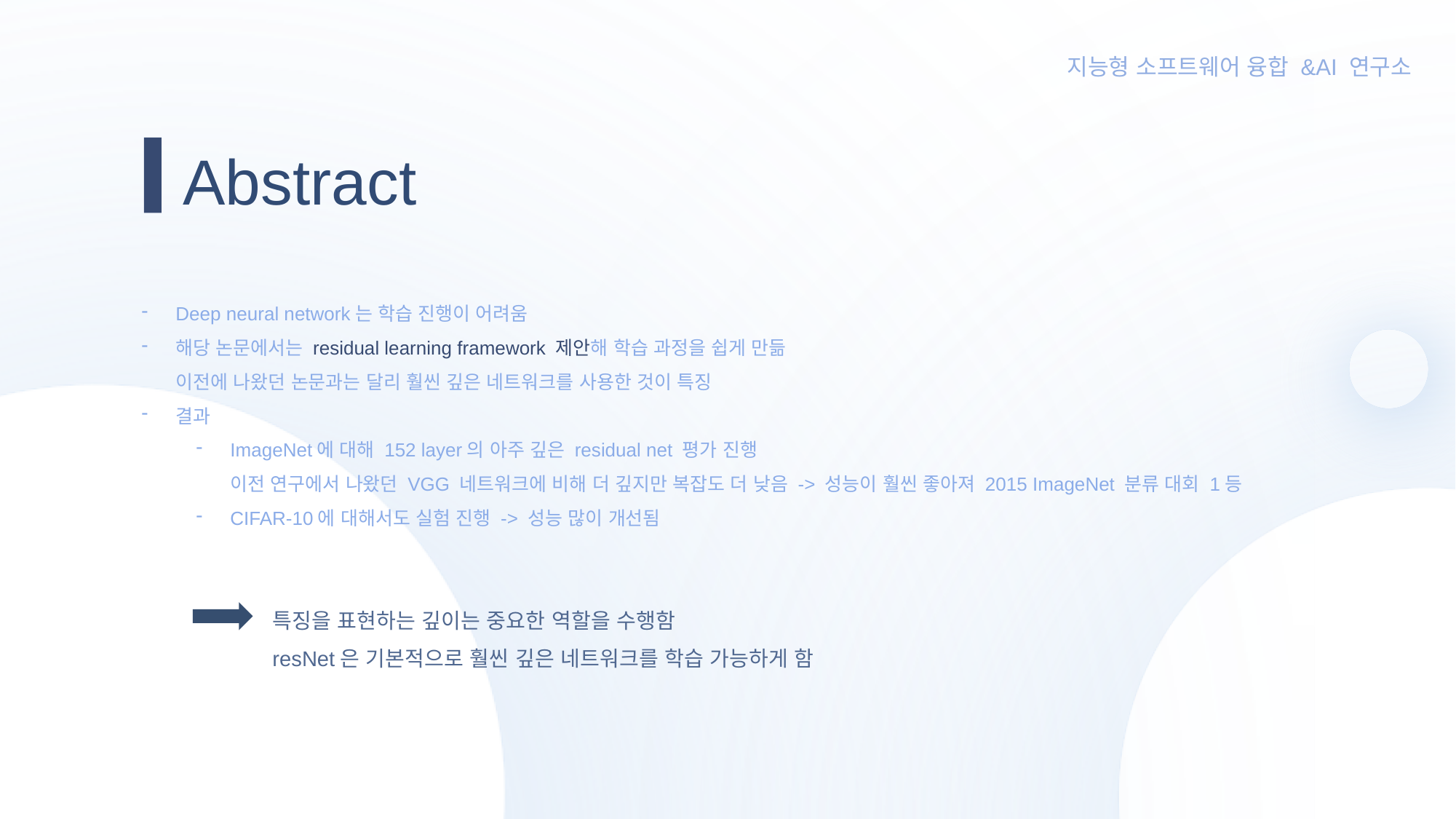

Abstract

Deep neural network는 학습 진행이 어려움
해당 논문에서는 residual learning framework 제안해 학습 과정을 쉽게 만듦
이전에 나왔던 논문과는 달리 훨씬 깊은 네트워크를 사용한 것이 특징
결과
ImageNet에 대해 152 layer의 아주 깊은 residual net 평가 진행
이전 연구에서 나왔던 VGG 네트워크에 비해 더 깊지만 복잡도 더 낮음 -> 성능이 훨씬 좋아져 2015 ImageNet 분류 대회 1등
CIFAR-10에 대해서도 실험 진행 -> 성능 많이 개선됨
특징을 표현하는 깊이는 중요한 역할을 수행함
resNet은 기본적으로 훨씬 깊은 네트워크를 학습 가능하게 함